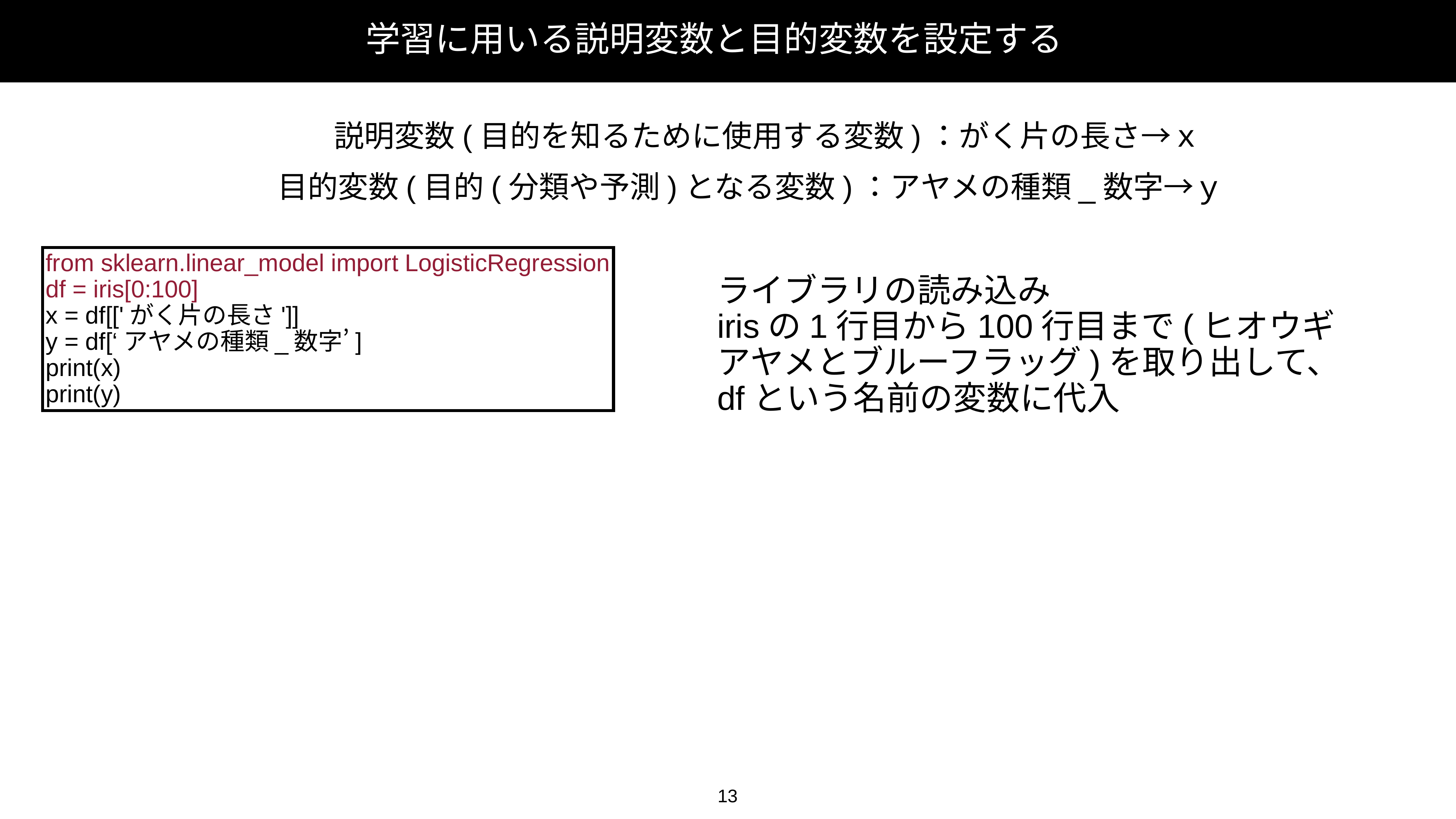

学習に用いる説明変数と目的変数を設定する
説明変数(目的を知るために使用する変数)：がく片の長さ→ｘ
目的変数(目的(分類や予測)となる変数)：アヤメの種類_数字→ｙ
from sklearn.linear_model import LogisticRegression
df = iris[0:100]
x = df[['がく片の長さ']]
y = df[‘アヤメの種類_数字’]
print(x)
print(y)
ライブラリの読み込み
irisの1行目から100行目まで(ヒオウギ
アヤメとブルーフラッグ)を取り出して、
dfという名前の変数に代入
13